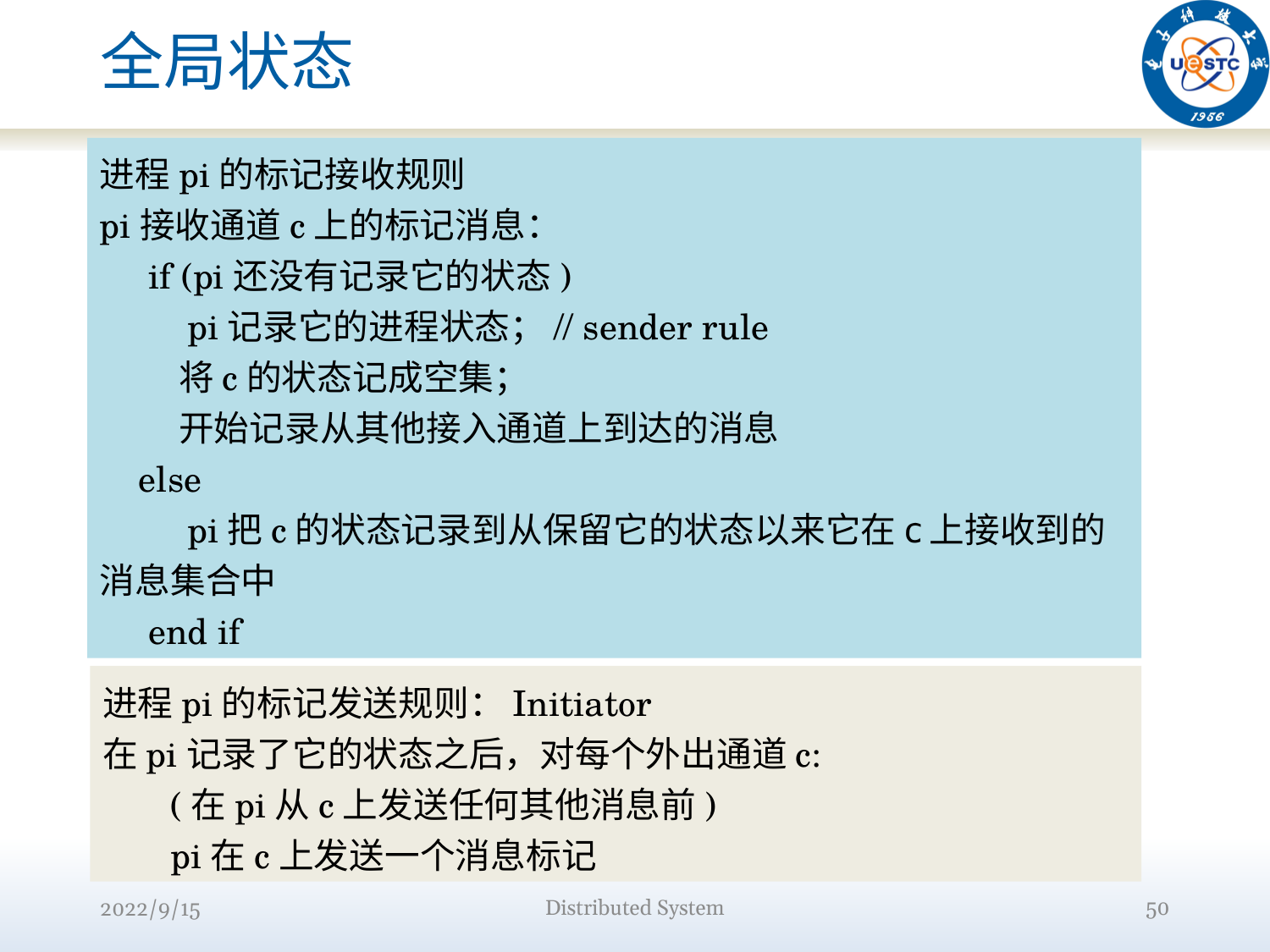

# 全局状态
进程pi的标记接收规则
pi接收通道c上的标记消息：
     if (pi还没有记录它的状态)
         pi记录它的进程状态；// sender rule
         将c的状态记成空集；
         开始记录从其他接入通道上到达的消息
    else
         pi把c的状态记录到从保留它的状态以来它在c上接收到的消息集合中
     end if
进程pi的标记发送规则：Initiator
在pi记录了它的状态之后，对每个外出通道c:
       (在pi从c上发送任何其他消息前)
       pi在c上发送一个消息标记
2022/9/15
Distributed System
50